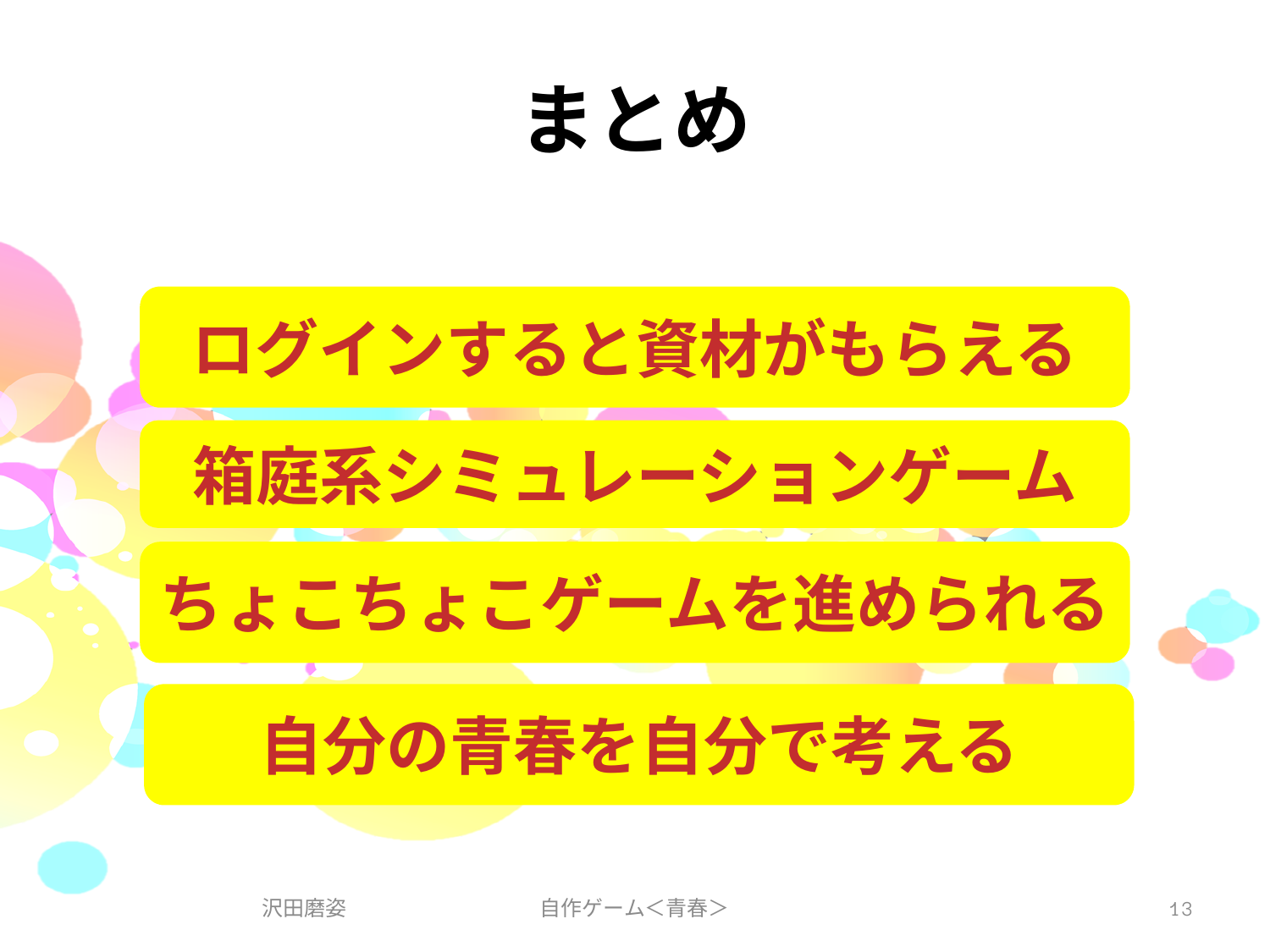

# まとめ
ログインすると資材がもらえる
箱庭系シミュレーションゲーム
ちょこちょこゲームを進められる
自分の青春を自分で考える
沢田磨姿
自作ゲーム＜青春＞
13